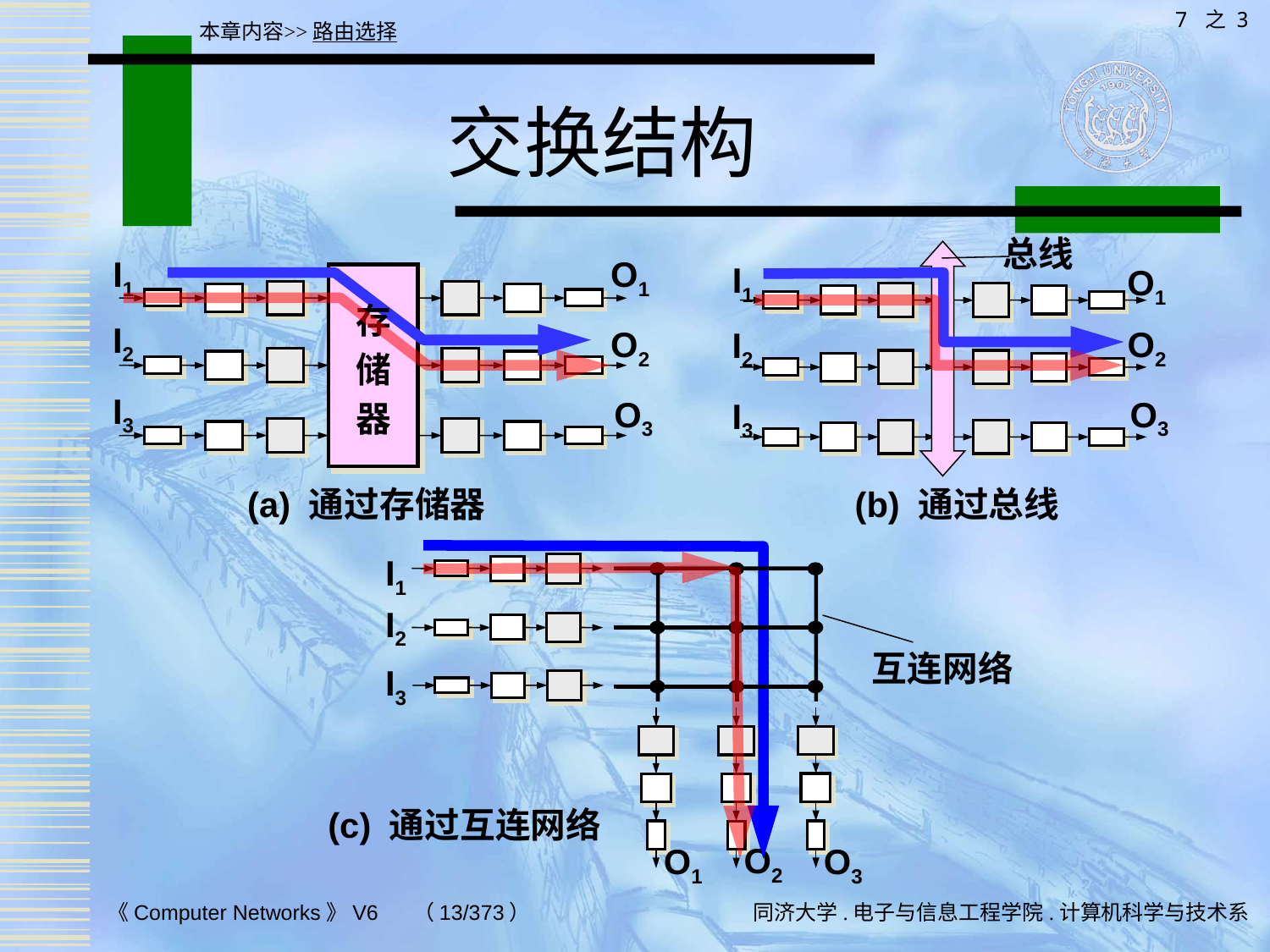

7 之 3
本章内容>>路由选择
# 交换结构
总线

I1
O1

O2
I2

O3
I3

I1
O1

存
储
器

I2
O2

I3
O3

(a) 通过存储器
(b) 通过总线
I1

I2

I3

O2

O1
O3

互连网络

(c) 通过互连网络